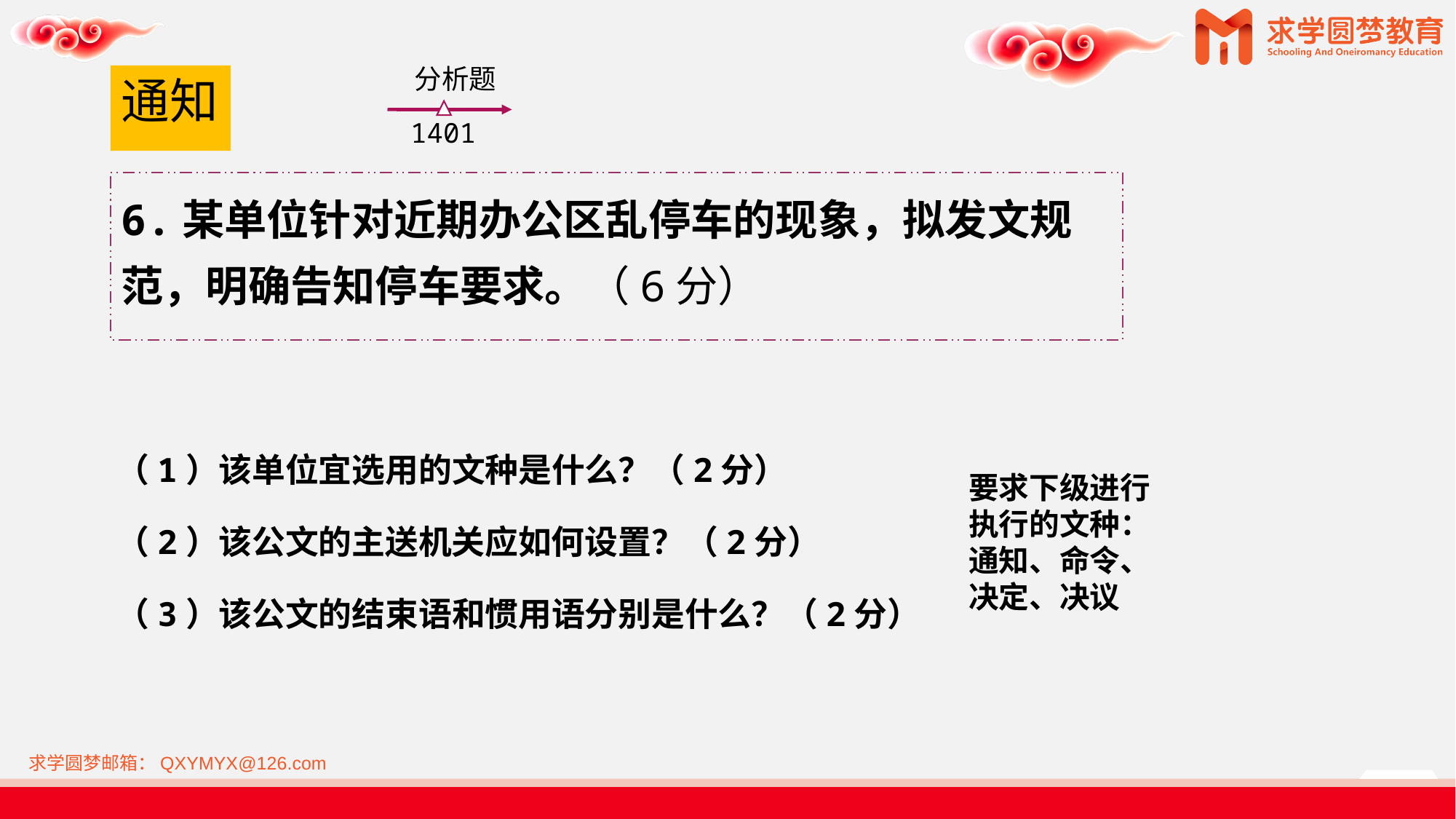

分析题

1401
# 通知
6.某单位针对近期办公区乱停车的现象，拟发文规范，明确告知停车要求。（6分）
（1）该单位宜选用的文种是什么？（2分）
（2）该公文的主送机关应如何设置？（2分）
（3）该公文的结束语和惯用语分别是什么？（2分）
要求下级进行
执行的文种：
通知、命令、
决定、决议